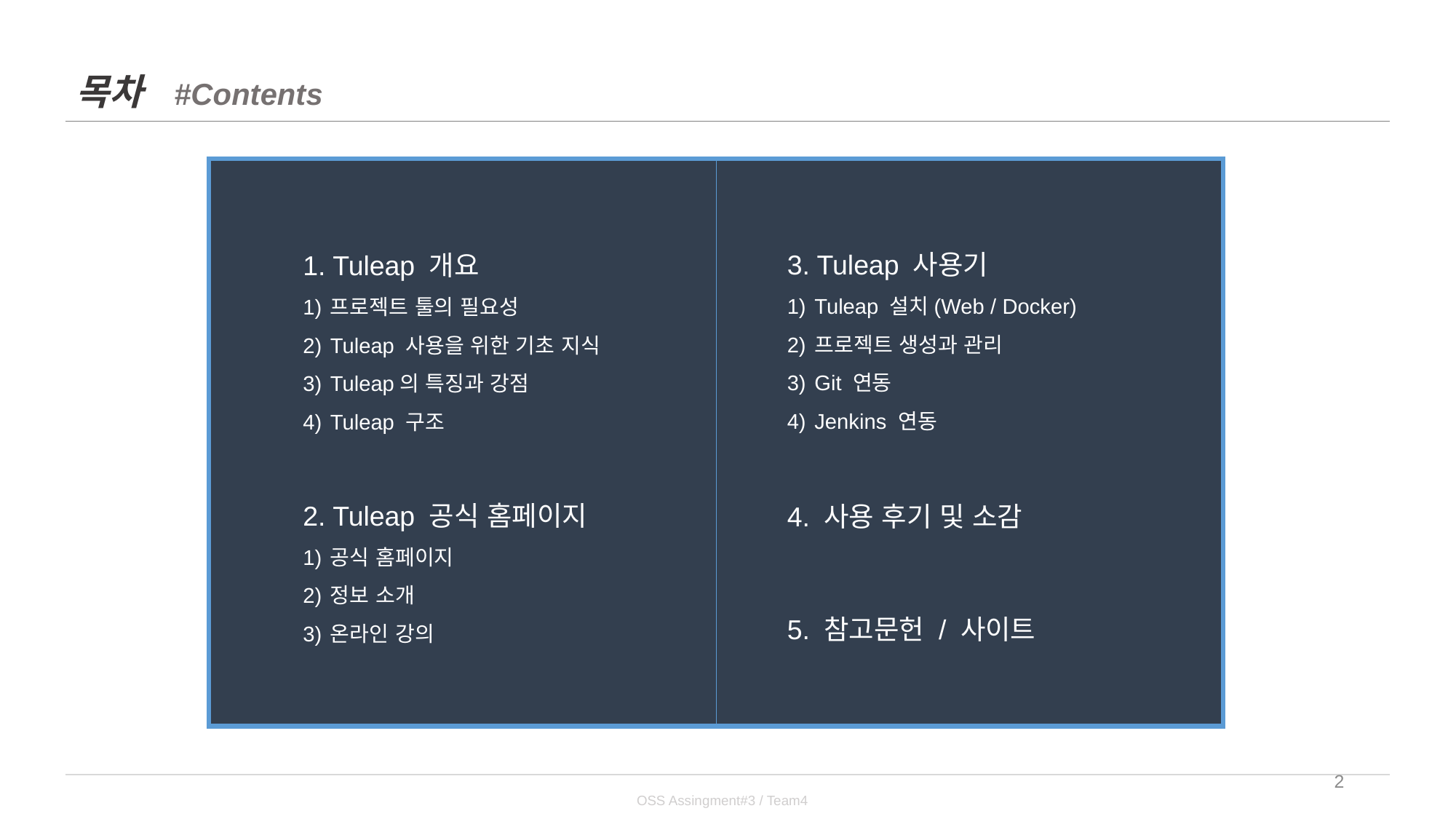

| 목차 #Contents |  |
| --- | --- |

3. Tuleap 사용기
Tuleap 설치(Web / Docker)
프로젝트 생성과 관리
Git 연동
Jenkins 연동
1. Tuleap 개요
프로젝트 툴의 필요성
Tuleap 사용을 위한 기초 지식
Tuleap의 특징과 강점
Tuleap 구조
2. Tuleap 공식 홈페이지
공식 홈페이지
정보 소개
온라인 강의
4. 사용 후기 및 소감
5. 참고문헌 / 사이트
2
| OSS Assingment#3 / Team4 |
| --- |